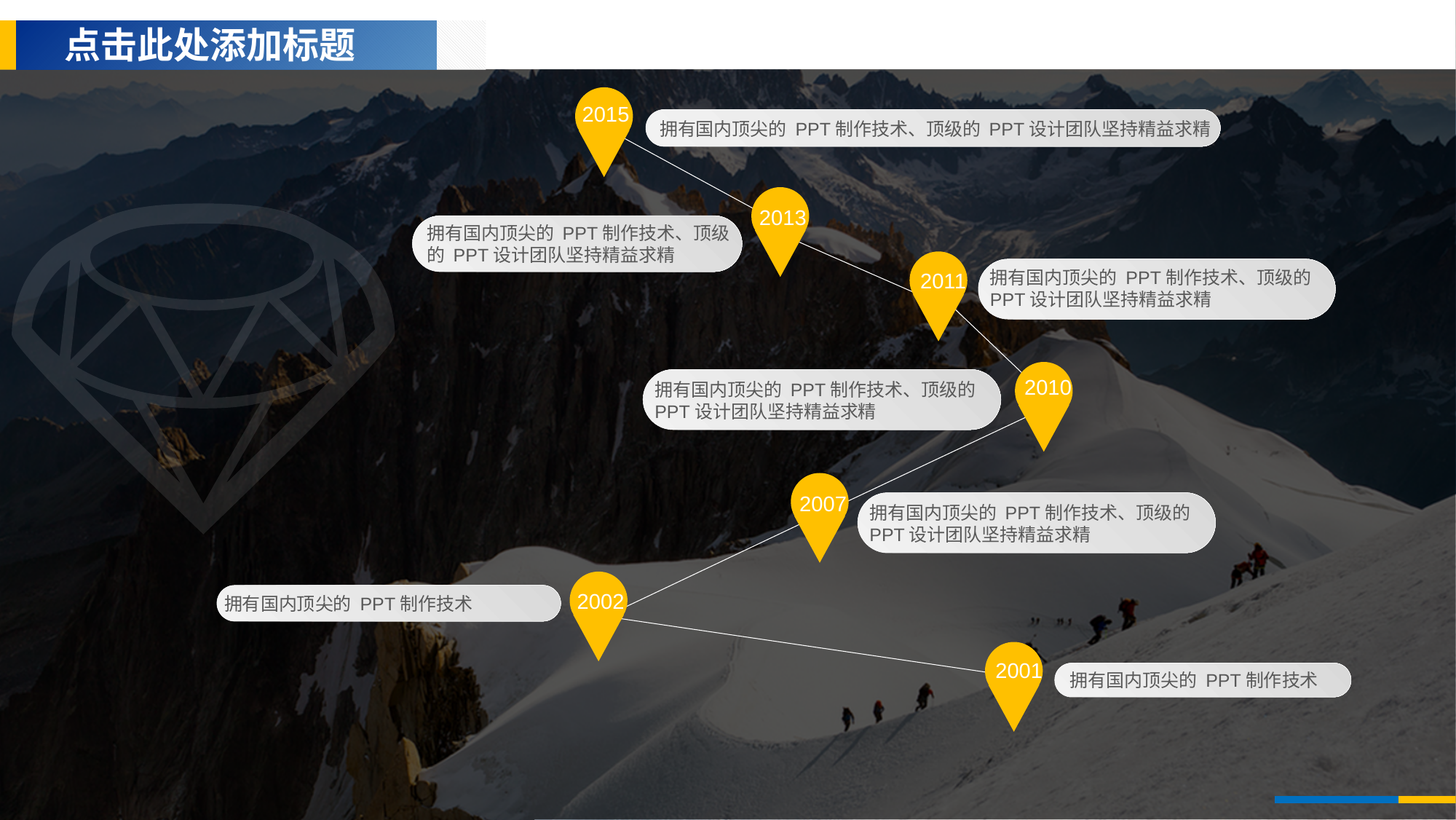

点击此处添加标题

2015

拥有国内顶尖的 PPT制作技术、顶级的 PPT设计团队坚持精益求精

2013

拥有国内顶尖的 PPT制作技术、顶级的 PPT设计团队坚持精益求精

2011

拥有国内顶尖的 PPT制作技术、顶级的 PPT设计团队坚持精益求精

2010

拥有国内顶尖的 PPT制作技术、顶级的 PPT设计团队坚持精益求精

2007

拥有国内顶尖的 PPT制作技术、顶级的 PPT设计团队坚持精益求精

2002

拥有国内顶尖的 PPT制作技术

2001

拥有国内顶尖的 PPT制作技术